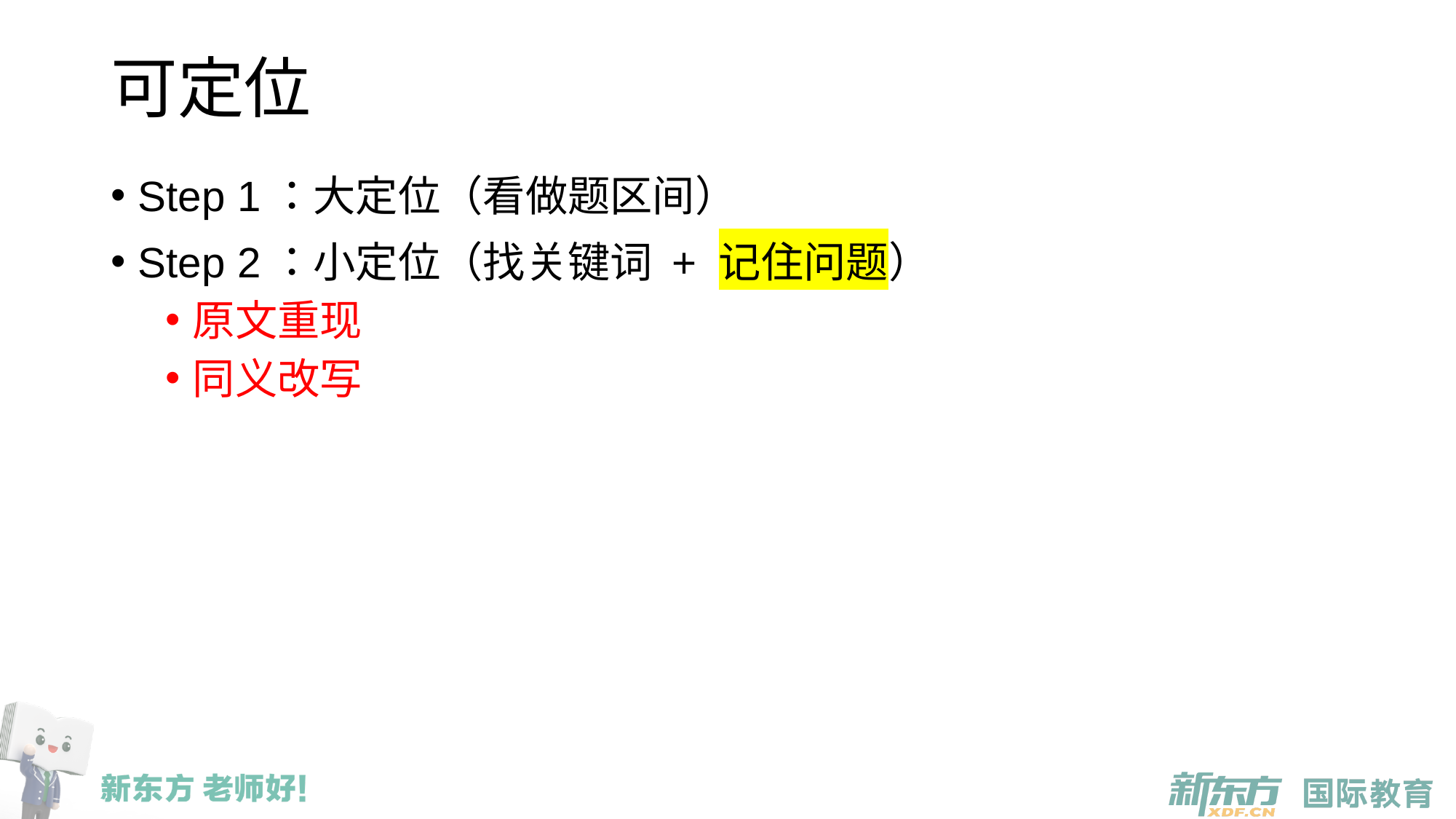

# 可定位
Step 1：大定位（看做题区间）
Step 2：小定位（找关键词 + 记住问题）
原文重现
同义改写